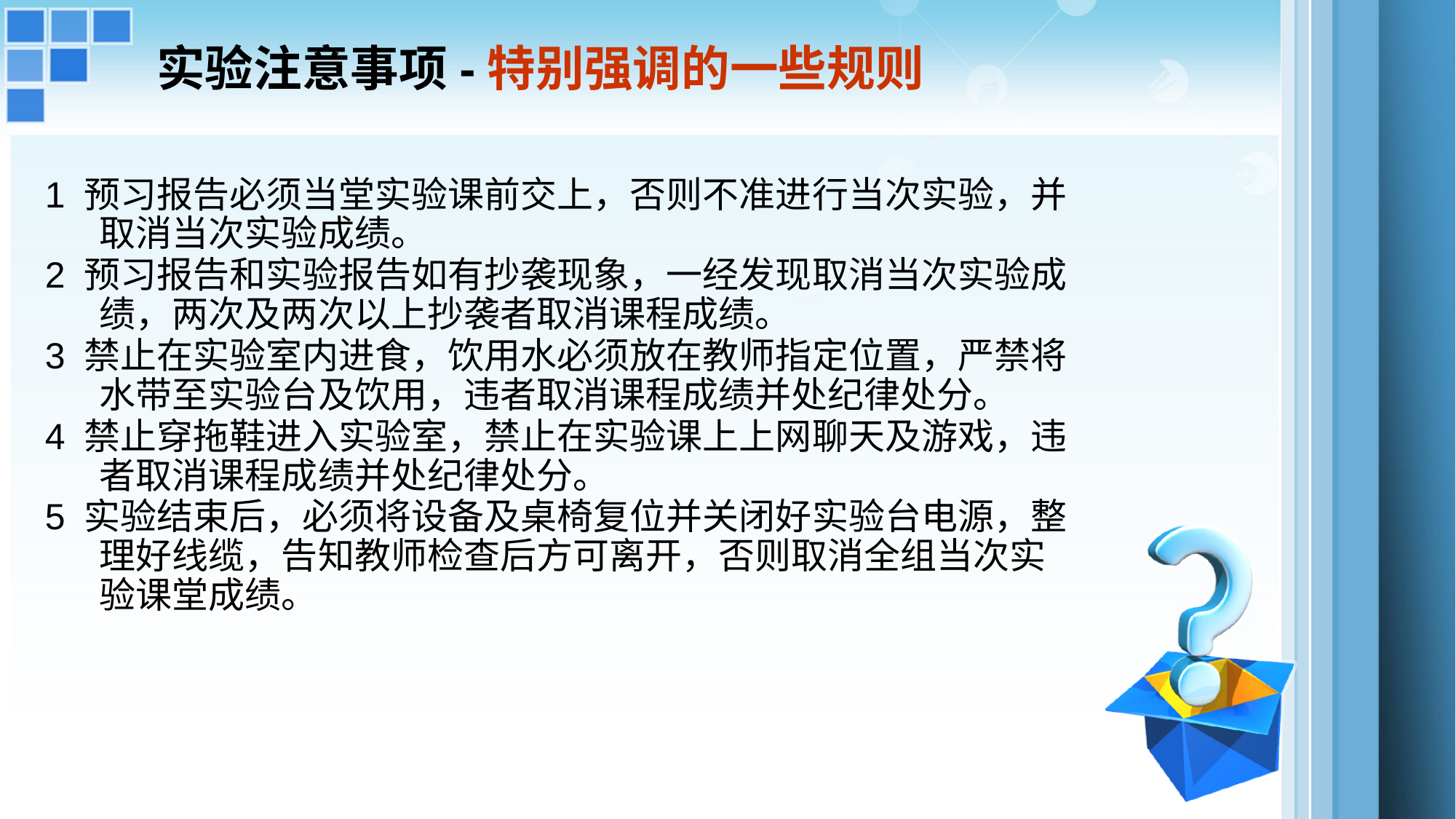

# 实验注意事项-特别强调的一些规则
1 预习报告必须当堂实验课前交上，否则不准进行当次实验，并取消当次实验成绩。
2 预习报告和实验报告如有抄袭现象，一经发现取消当次实验成绩，两次及两次以上抄袭者取消课程成绩。
3 禁止在实验室内进食，饮用水必须放在教师指定位置，严禁将水带至实验台及饮用，违者取消课程成绩并处纪律处分。
4 禁止穿拖鞋进入实验室，禁止在实验课上上网聊天及游戏，违者取消课程成绩并处纪律处分。
5 实验结束后，必须将设备及桌椅复位并关闭好实验台电源，整理好线缆，告知教师检查后方可离开，否则取消全组当次实验课堂成绩。